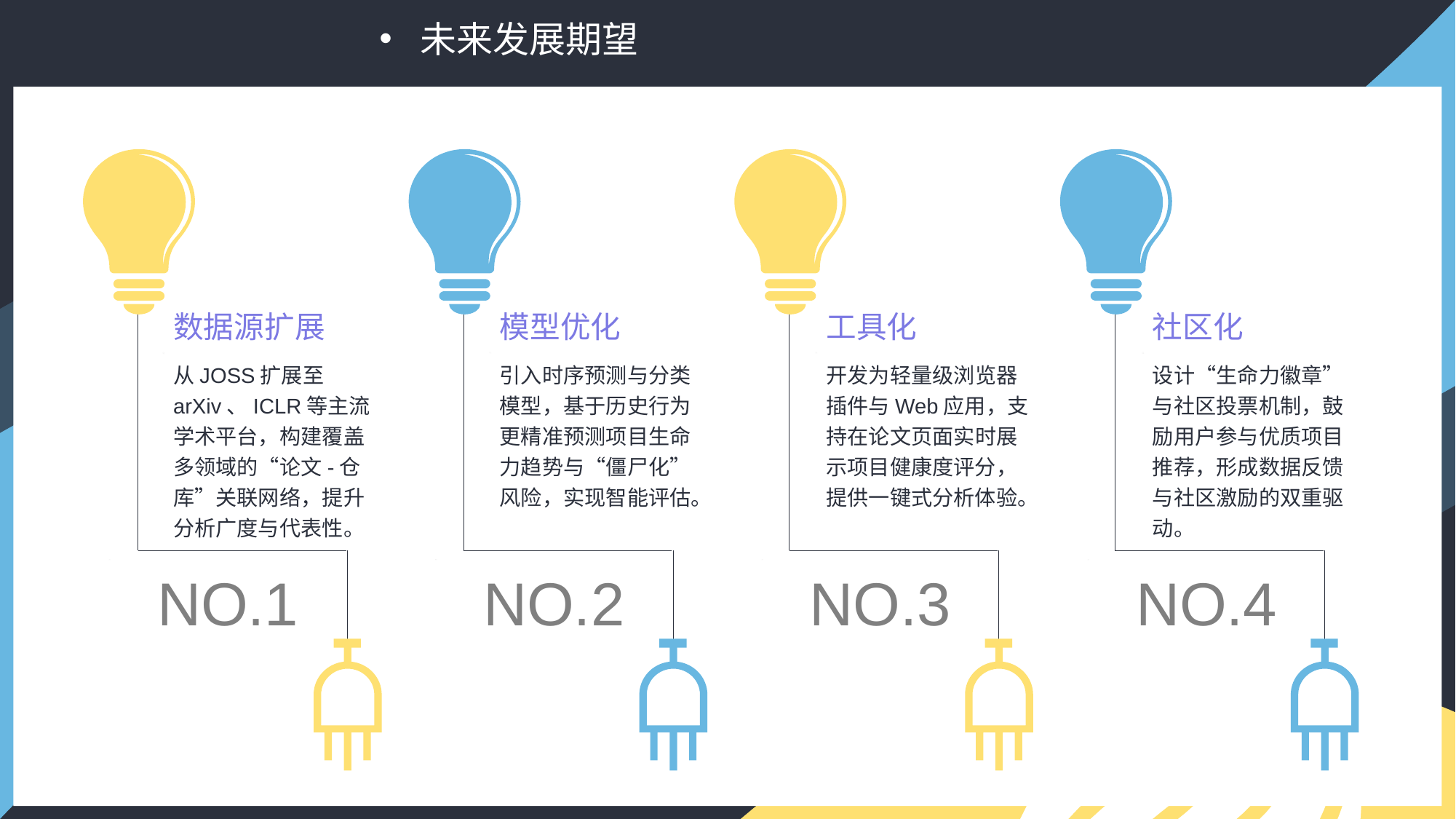

未来发展期望

数据源扩展
模型优化
工具化
社区化
从JOSS扩展至arXiv、ICLR等主流学术平台，构建覆盖多领域的“论文-仓库”关联网络，提升分析广度与代表性。
引入时序预测与分类模型，基于历史行为更精准预测项目生命力趋势与“僵尸化”风险，实现智能评估。
开发为轻量级浏览器插件与Web应用，支持在论文页面实时展示项目健康度评分，提供一键式分析体验。
设计“生命力徽章”与社区投票机制，鼓励用户参与优质项目推荐，形成数据反馈与社区激励的双重驱动。
NO.1
NO.2
NO.3
NO.4